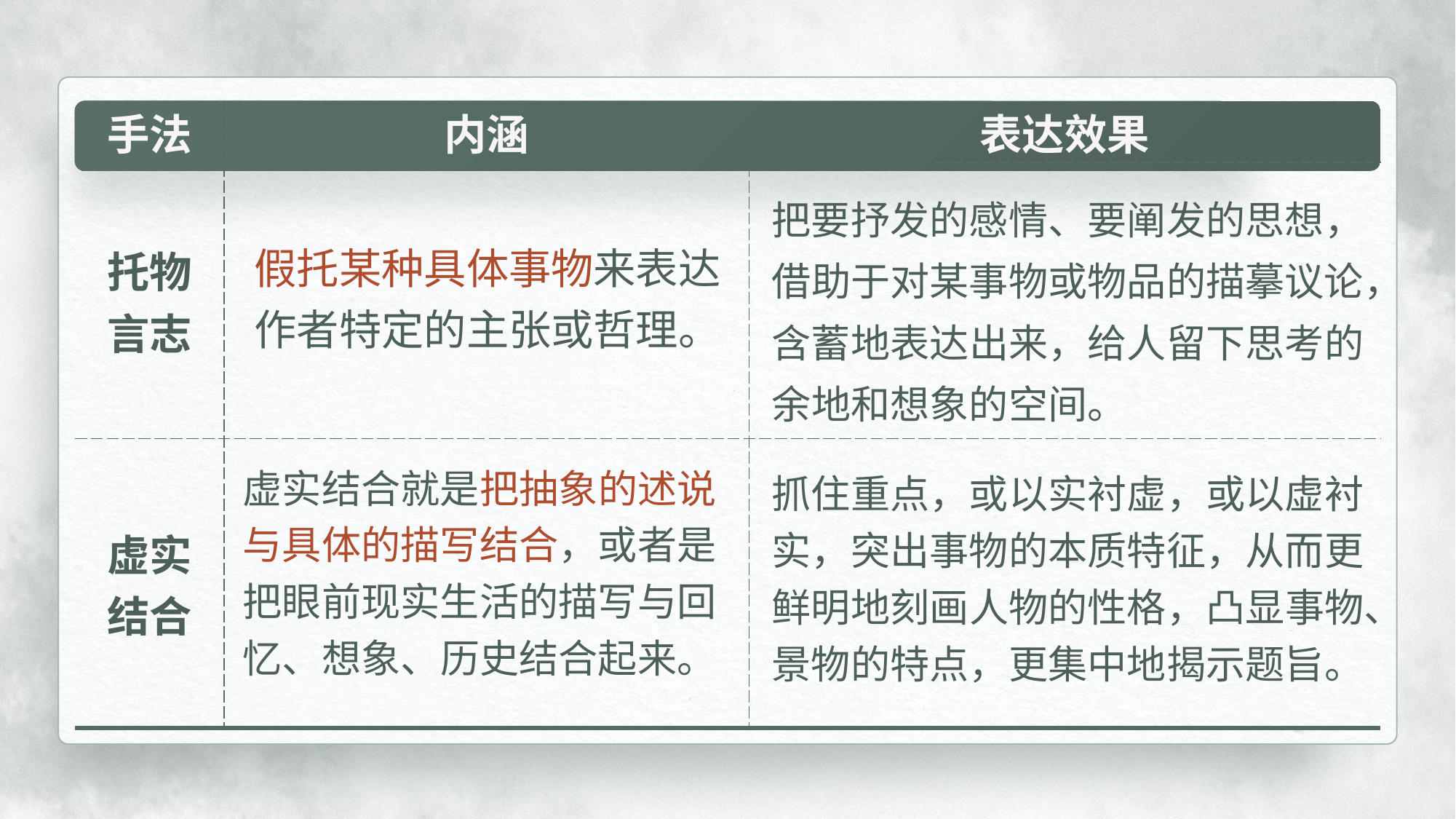

| 手法 | 内涵 | 表达效果 |
| --- | --- | --- |
| 托物 言志 |  |  |
| 虚实 结合 |  |  |
把要抒发的感情、要阐发的思想，借助于对某事物或物品的描摹议论，含蓄地表达出来，给人留下思考的余地和想象的空间。
假托某种具体事物来表达作者特定的主张或哲理。
虚实结合就是把抽象的述说与具体的描写结合，或者是把眼前现实生活的描写与回忆、想象、历史结合起来。
抓住重点，或以实衬虚，或以虚衬实，突出事物的本质特征，从而更鲜明地刻画人物的性格，凸显事物、景物的特点，更集中地揭示题旨。